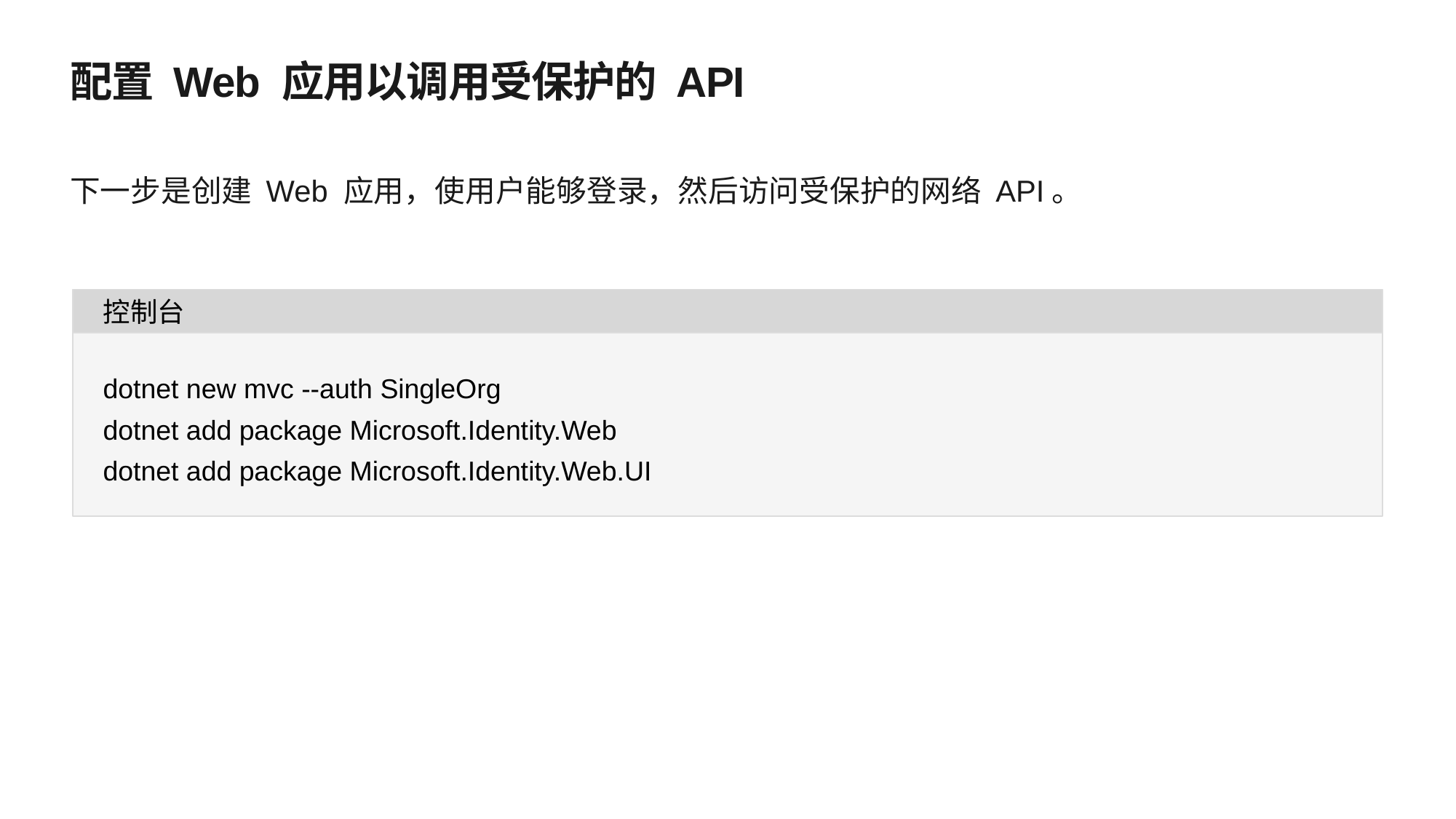

# 配置 Web 应用以调用受保护的 API
下一步是创建 Web 应用，使用户能够登录，然后访问受保护的网络 API。
控制台
dotnet new mvc --auth SingleOrg
dotnet add package Microsoft.Identity.Web
dotnet add package Microsoft.Identity.Web.UI